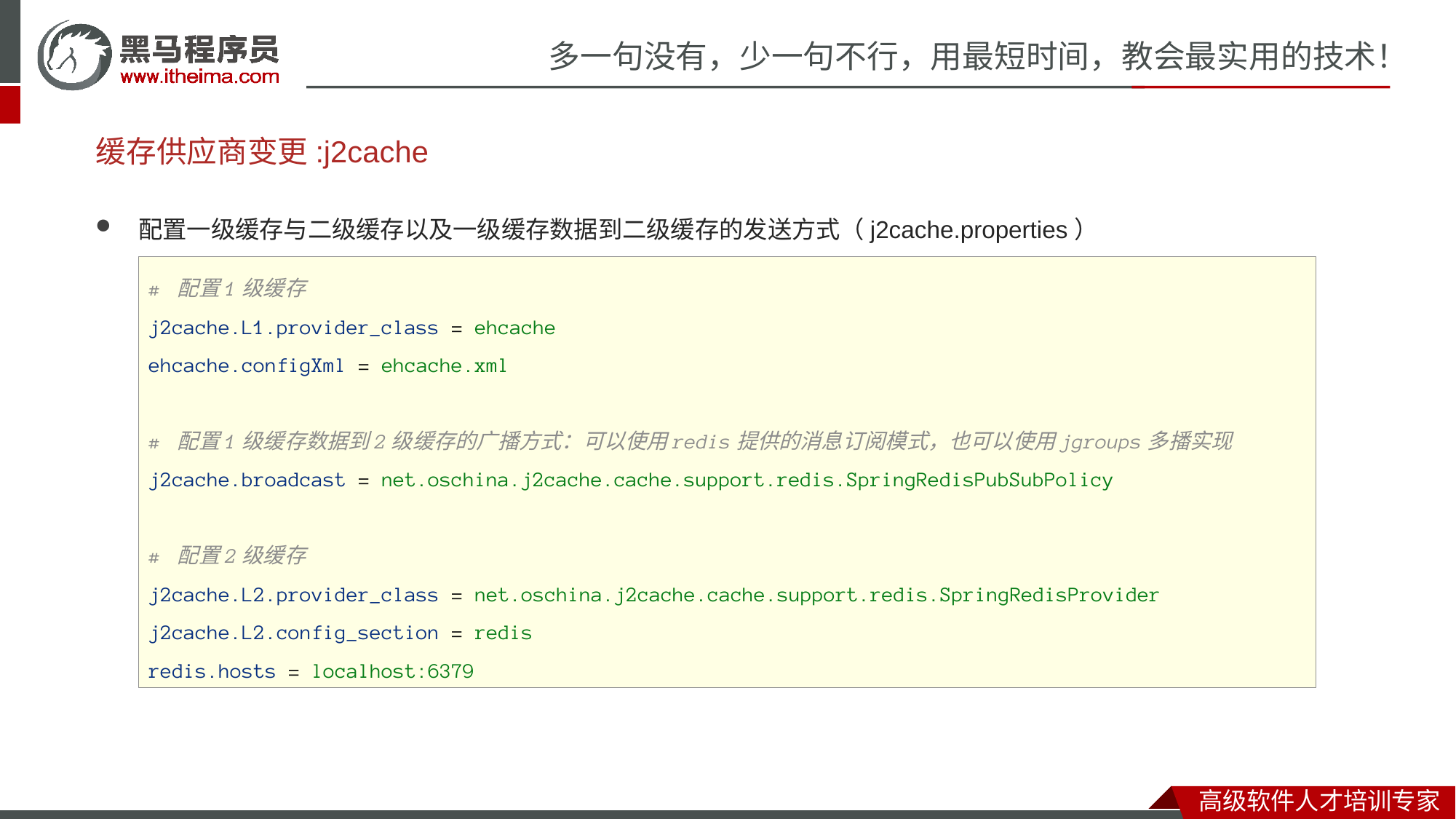

# 缓存供应商变更:j2cache
配置一级缓存与二级缓存以及一级缓存数据到二级缓存的发送方式（j2cache.properties）
# 配置1级缓存 j2cache.L1.provider_class = ehcache ehcache.configXml = ehcache.xml # 配置1级缓存数据到2级缓存的广播方式：可以使用redis提供的消息订阅模式，也可以使用jgroups多播实现 j2cache.broadcast = net.oschina.j2cache.cache.support.redis.SpringRedisPubSubPolicy # 配置2级缓存 j2cache.L2.provider_class = net.oschina.j2cache.cache.support.redis.SpringRedisProvider j2cache.L2.config_section = redis redis.hosts = localhost:6379